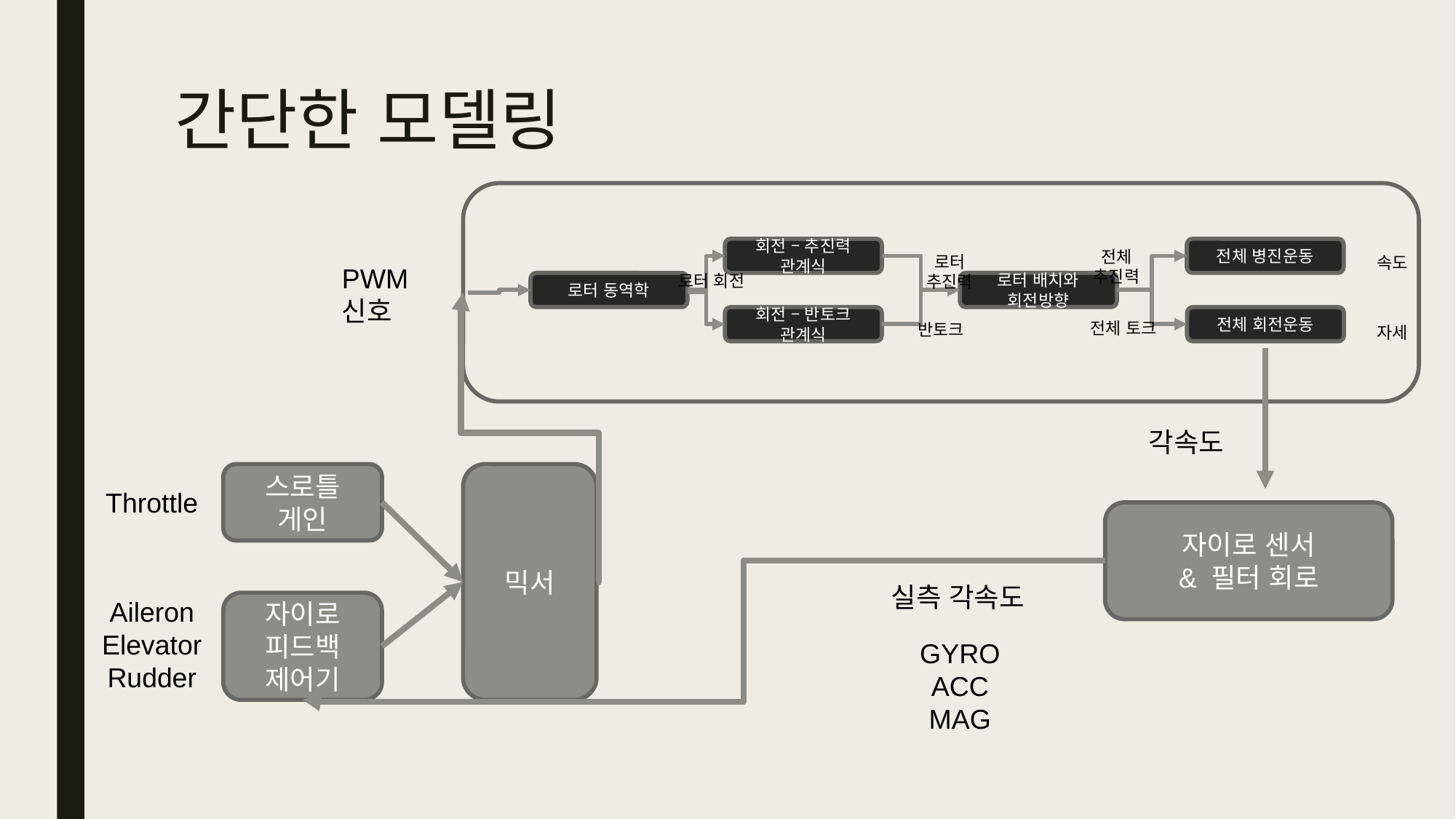

# 간단한 모델링

회전 – 추진력 관계식
전체 병진운동
전체 추진력
로터 추진력
속도
로터 회전
로터 동역학
로터 배치와 회전방향
회전 – 반토크 관계식
전체 회전운동
전체 토크
반토크
자세
PWM
신호
각속도
스로틀 게인
믹서
Throttle
자이로 센서
& 필터 회로
실측 각속도
Aileron
Elevator
Rudder
자이로 피드백 제어기
GYRO
ACC
MAG